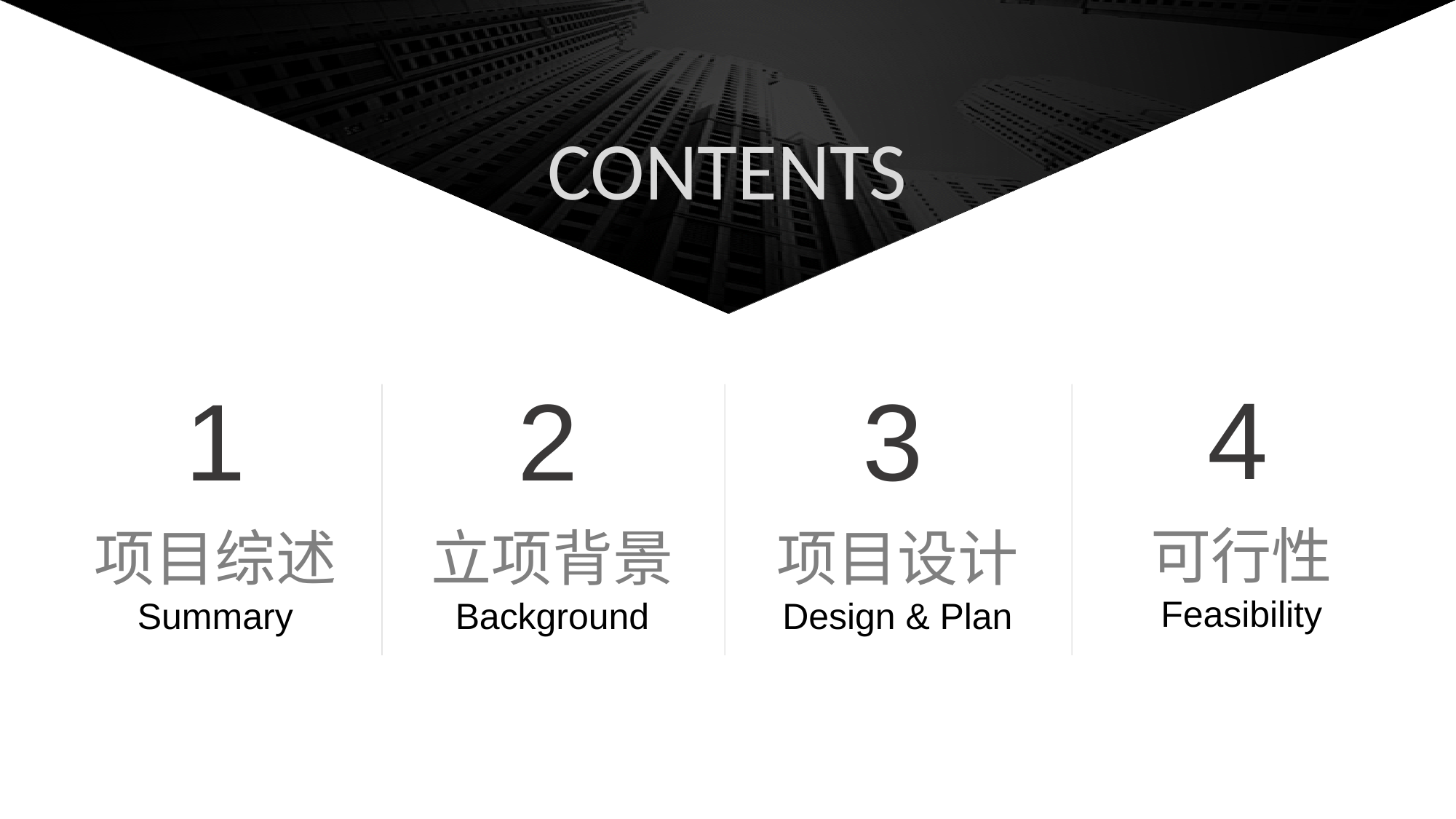

CONTENTS
4
1
2
3
可行性
Feasibility
项目综述
Summary
立项背景
Background
项目设计
Design & Plan